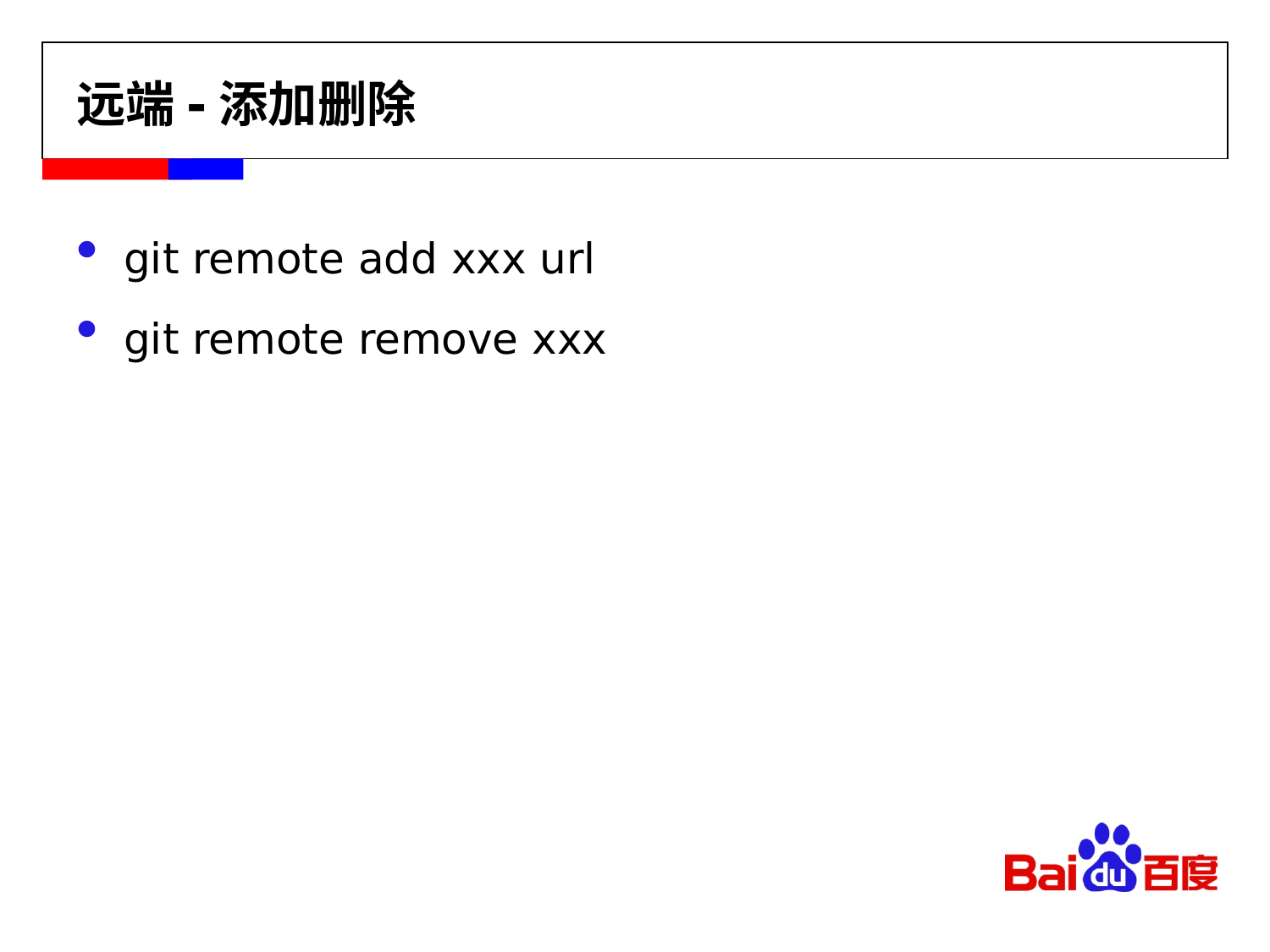

# 远端-添加删除
git remote add xxx url
git remote remove xxx